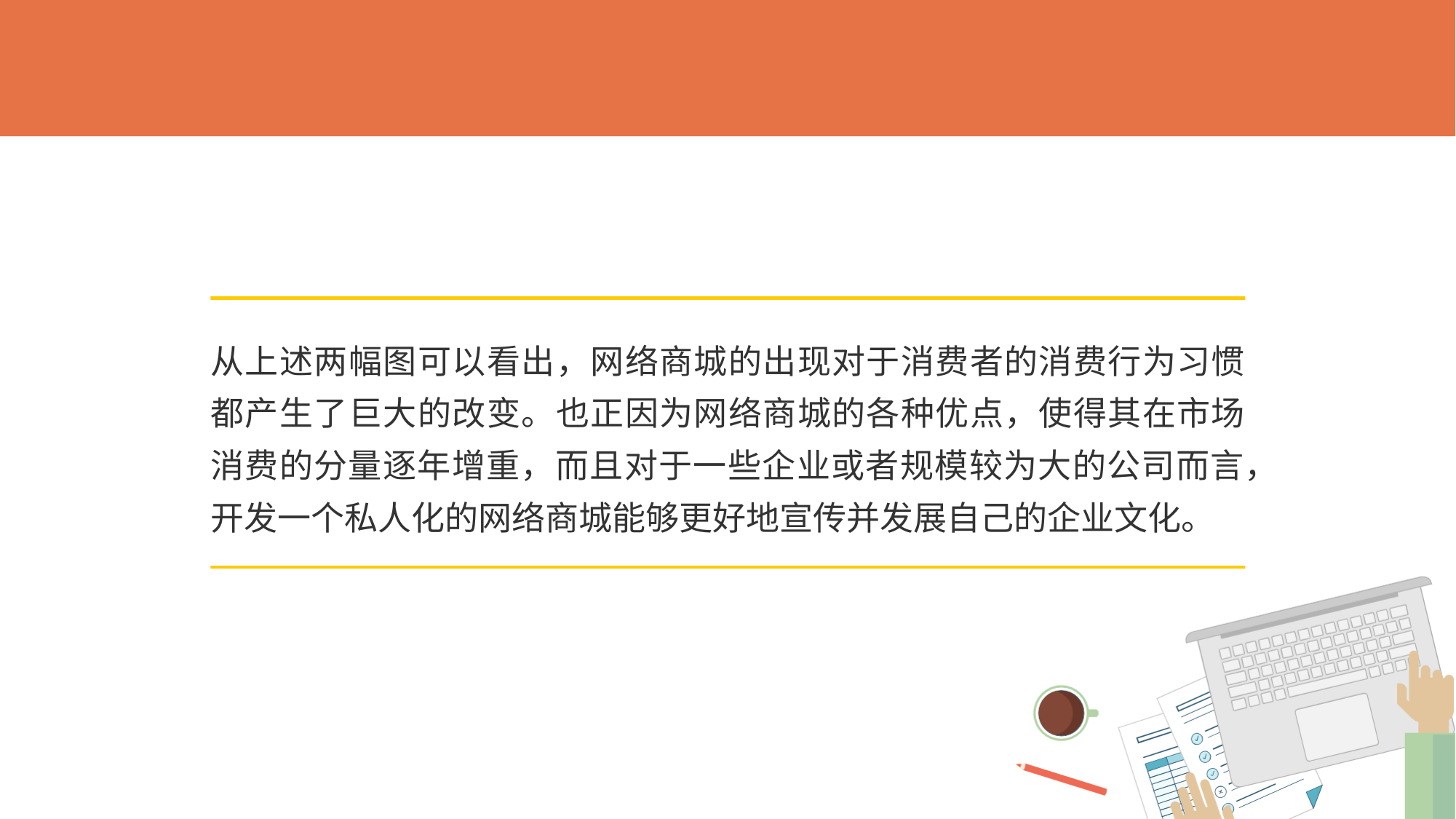

从上述两幅图可以看出，网络商城的出现对于消费者的消费行为习惯都产生了巨大的改变。也正因为网络商城的各种优点，使得其在市场消费的分量逐年增重，而且对于一些企业或者规模较为大的公司而言，开发一个私人化的网络商城能够更好地宣传并发展自己的企业文化。